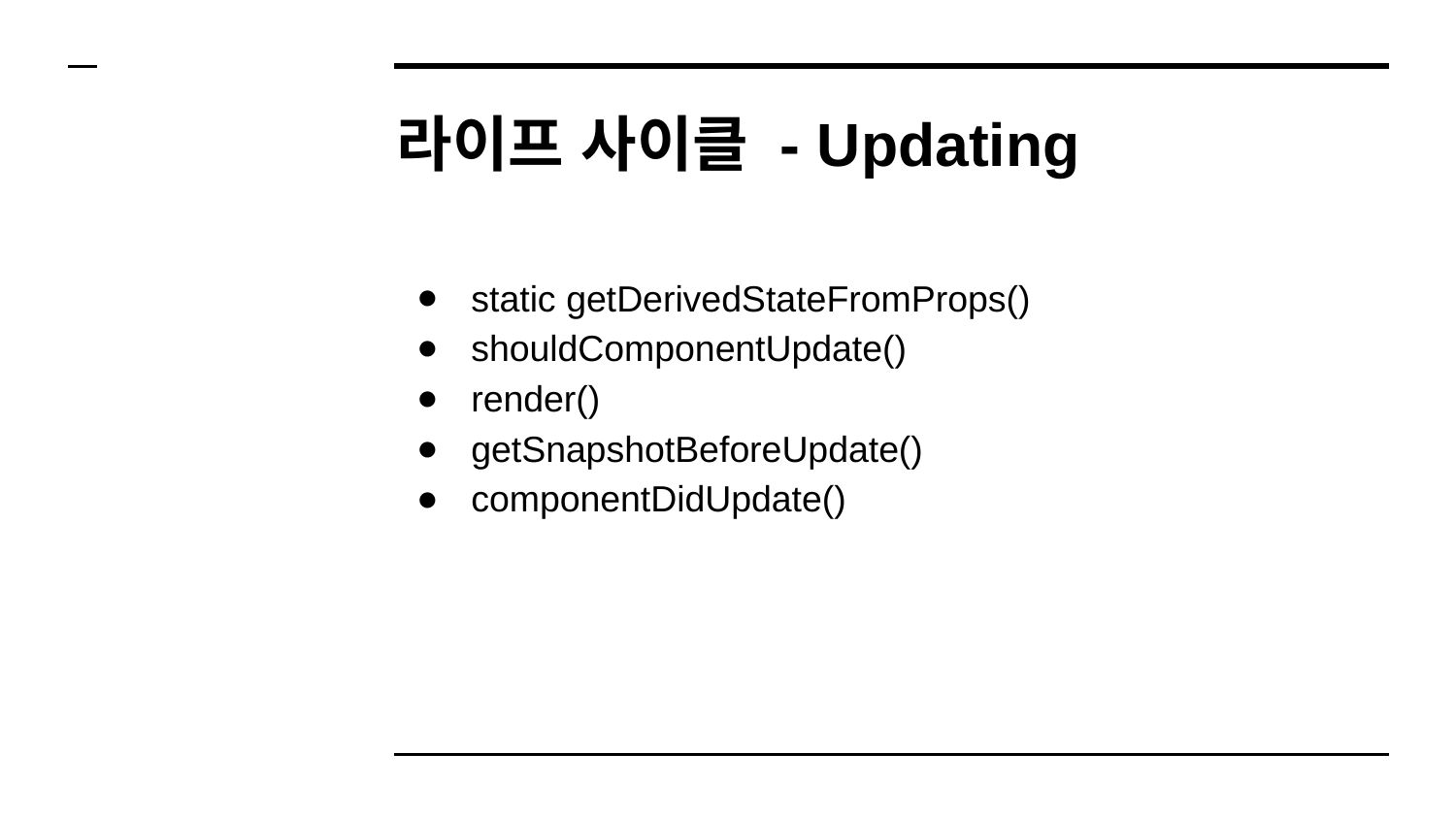

# 라이프 사이클 - Updating
static getDerivedStateFromProps()
shouldComponentUpdate()
render()
getSnapshotBeforeUpdate()
componentDidUpdate()